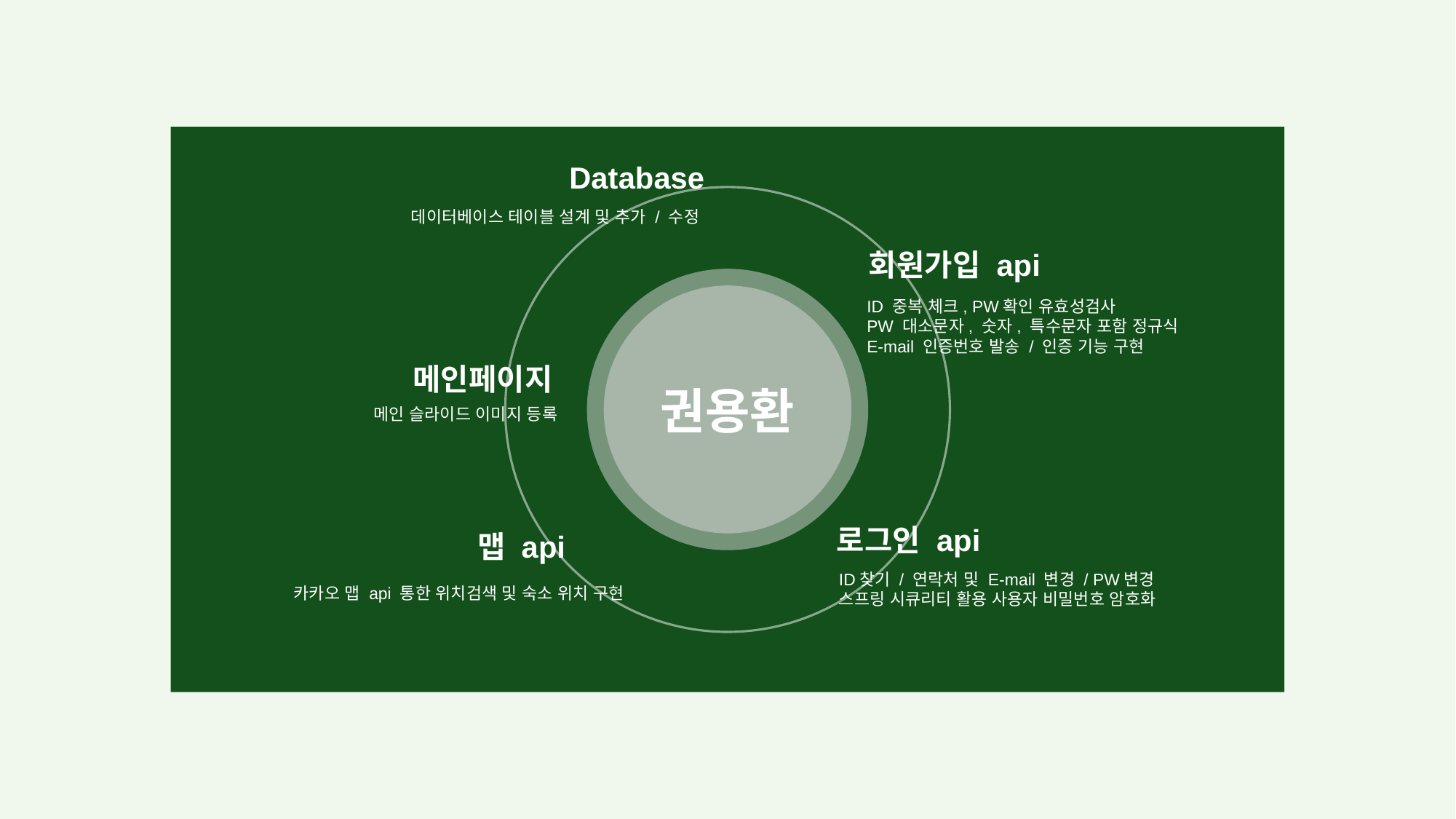

Database

데이터베이스 테이블 설계 및 추가 / 수정
회원가입 api

ID 중복 체크, PW확인 유효성검사
PW 대소문자, 숫자, 특수문자 포함 정규식
E-mail 인증번호 발송 / 인증 기능 구현
메인페이지
메인 슬라이드 이미지 등록
권용환
로그인 api
맵 api
ID찾기 / 연락처 및 E-mail 변경 / PW변경
스프링 시큐리티 활용 사용자 비밀번호 암호화
카카오 맵 api 통한 위치검색 및 숙소 위치 구현